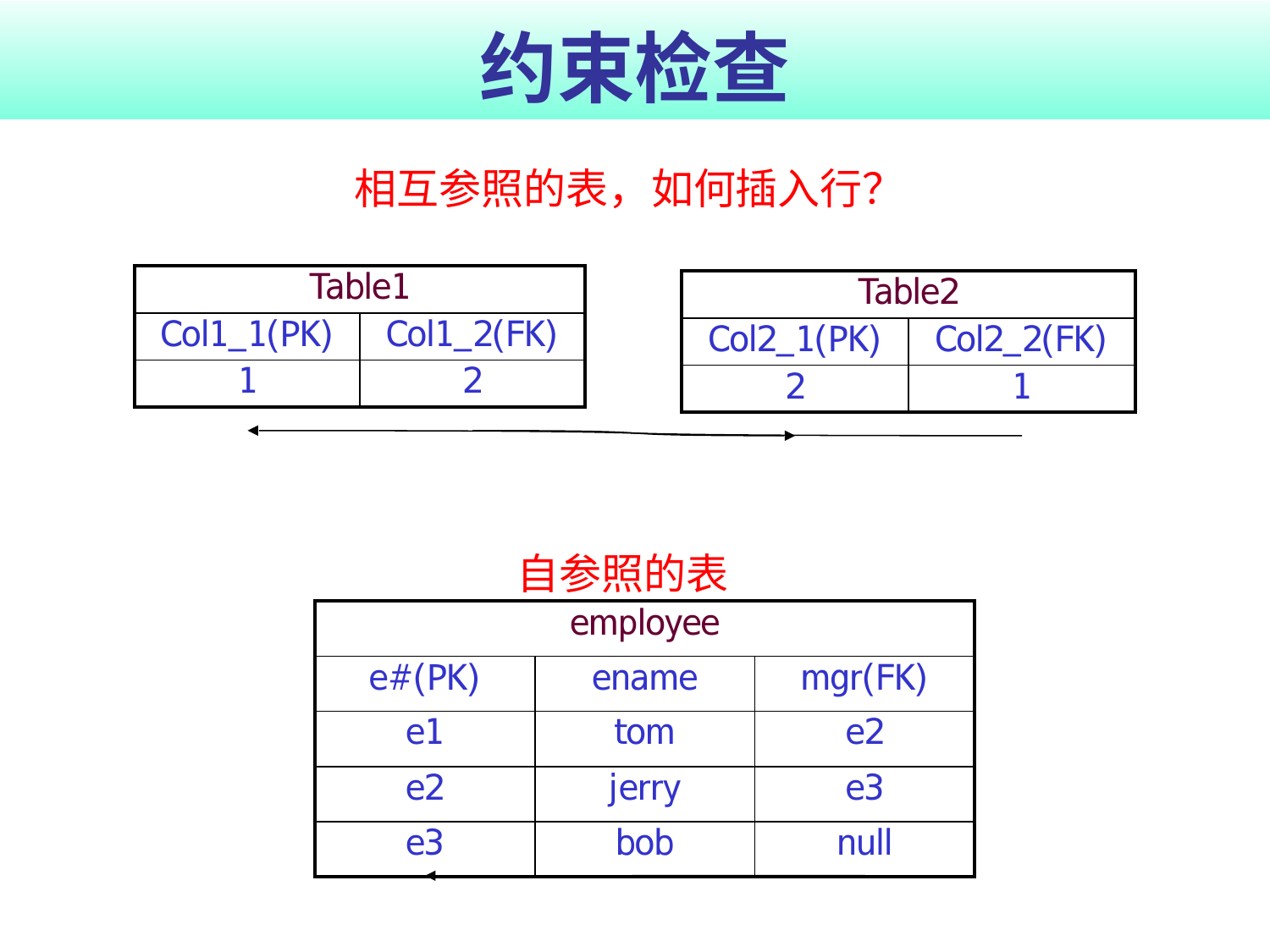

# 约束检查
相互参照的表，如何插入行？
| Table1 |  |
| --- | --- |
| Col1\_1(PK) | Col1\_2(FK) |
| 1 | 2 |
| Table2 |  |
| --- | --- |
| Col2\_1(PK) | Col2\_2(FK) |
| 2 | 1 |
自参照的表
| employee |  |  |
| --- | --- | --- |
| e#(PK) | ename | mgr(FK) |
| e1 | tom | e2 |
| e2 | jerry | e3 |
| e3 | bob | null |